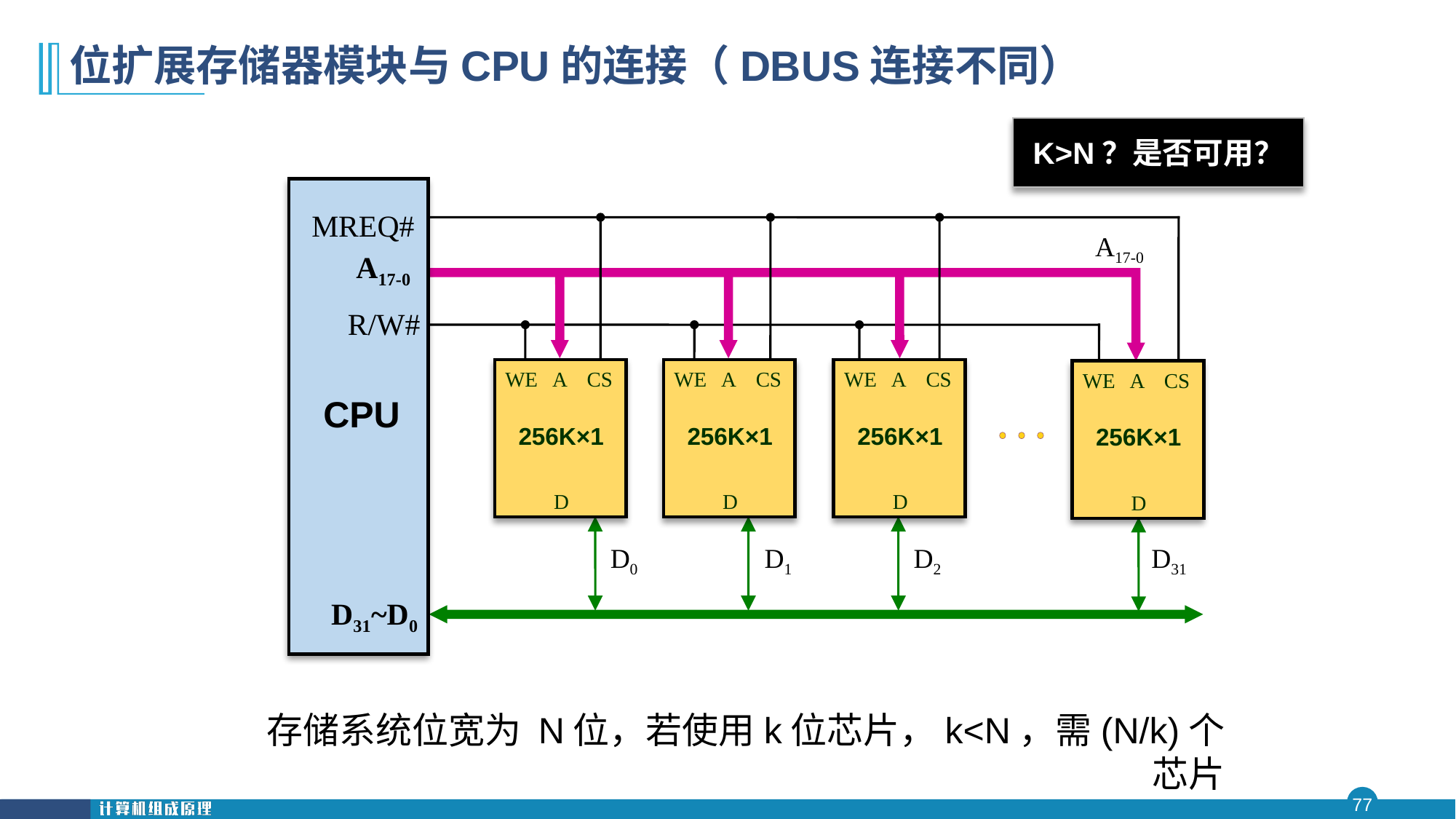

# 位扩展存储器模块与CPU的连接（DBUS连接不同）

K>N？是否可用？

MREQ#
A17-0
R/W#
CPU
D31~D0

A17-0

WE
A
CS

256K×1
D
WE
A
CS

256K×1
D
WE
A
CS

256K×1
D
WE
A
CS

256K×1
D

D0
D1
D2
D31

存储系统位宽为 N位，若使用k位芯片，k<N，需(N/k)个芯片